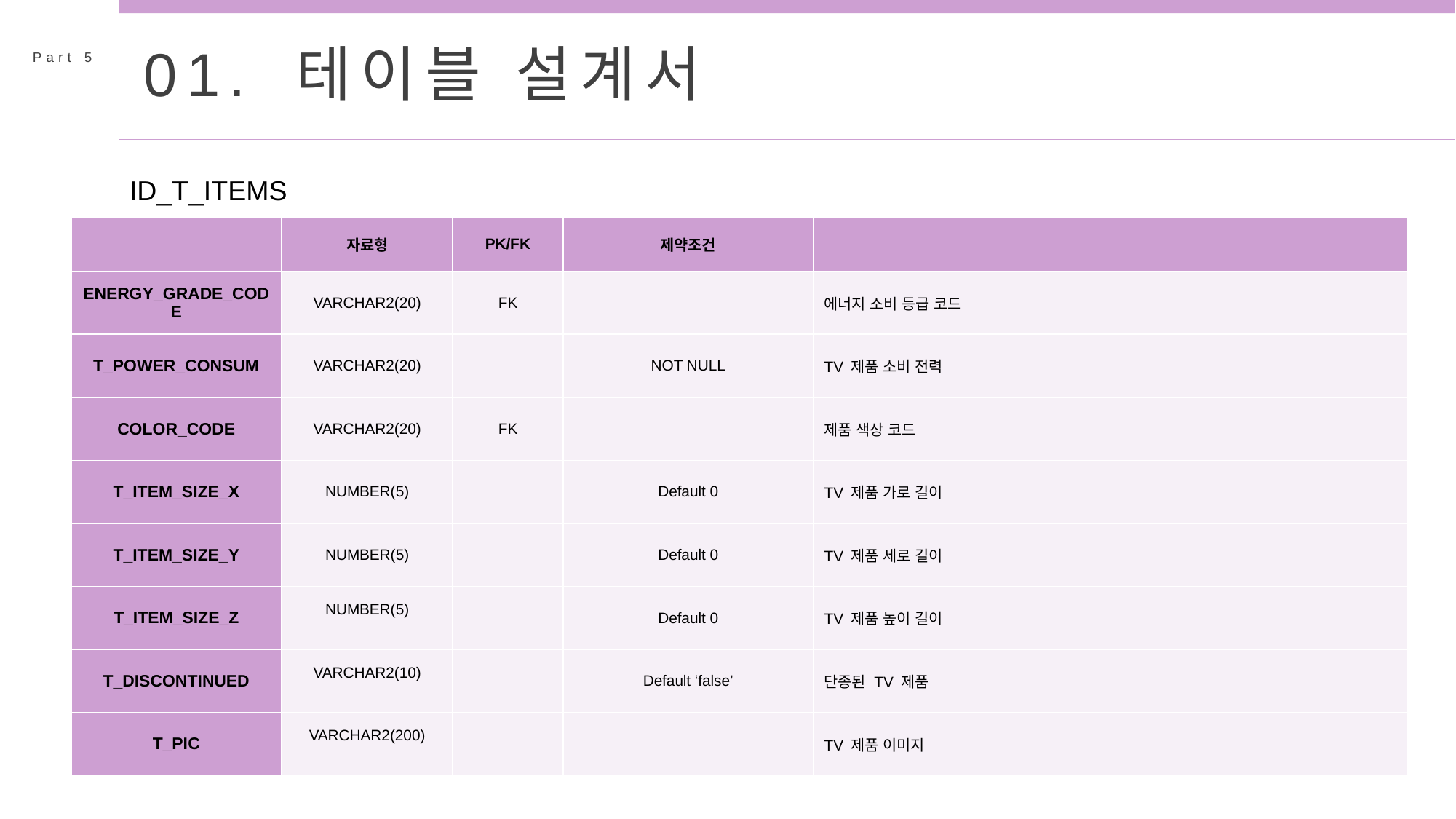

01. 테이블 설계서
Part 5
ID_T_ITEMS

|  | 자료형 | PK/FK | 제약조건 |  |
| --- | --- | --- | --- | --- |
| ENERGY\_GRADE\_CODE | VARCHAR2(20) | FK |  | 에너지 소비 등급 코드 |
| T\_POWER\_CONSUM | VARCHAR2(20) |  | NOT NULL | TV 제품 소비 전력 |
| COLOR\_CODE | VARCHAR2(20) | FK |  | 제품 색상 코드 |
| T\_ITEM\_SIZE\_X | NUMBER(5) |  | Default 0 | TV 제품 가로 길이 |
| T\_ITEM\_SIZE\_Y | NUMBER(5) |  | Default 0 | TV 제품 세로 길이 |
| T\_ITEM\_SIZE\_Z | NUMBER(5) |  | Default 0 | TV 제품 높이 길이 |
| T\_DISCONTINUED | VARCHAR2(10) |  | Default ‘false’ | 단종된 TV 제품 |
| T\_PIC | VARCHAR2(200) |  |  | TV 제품 이미지 |